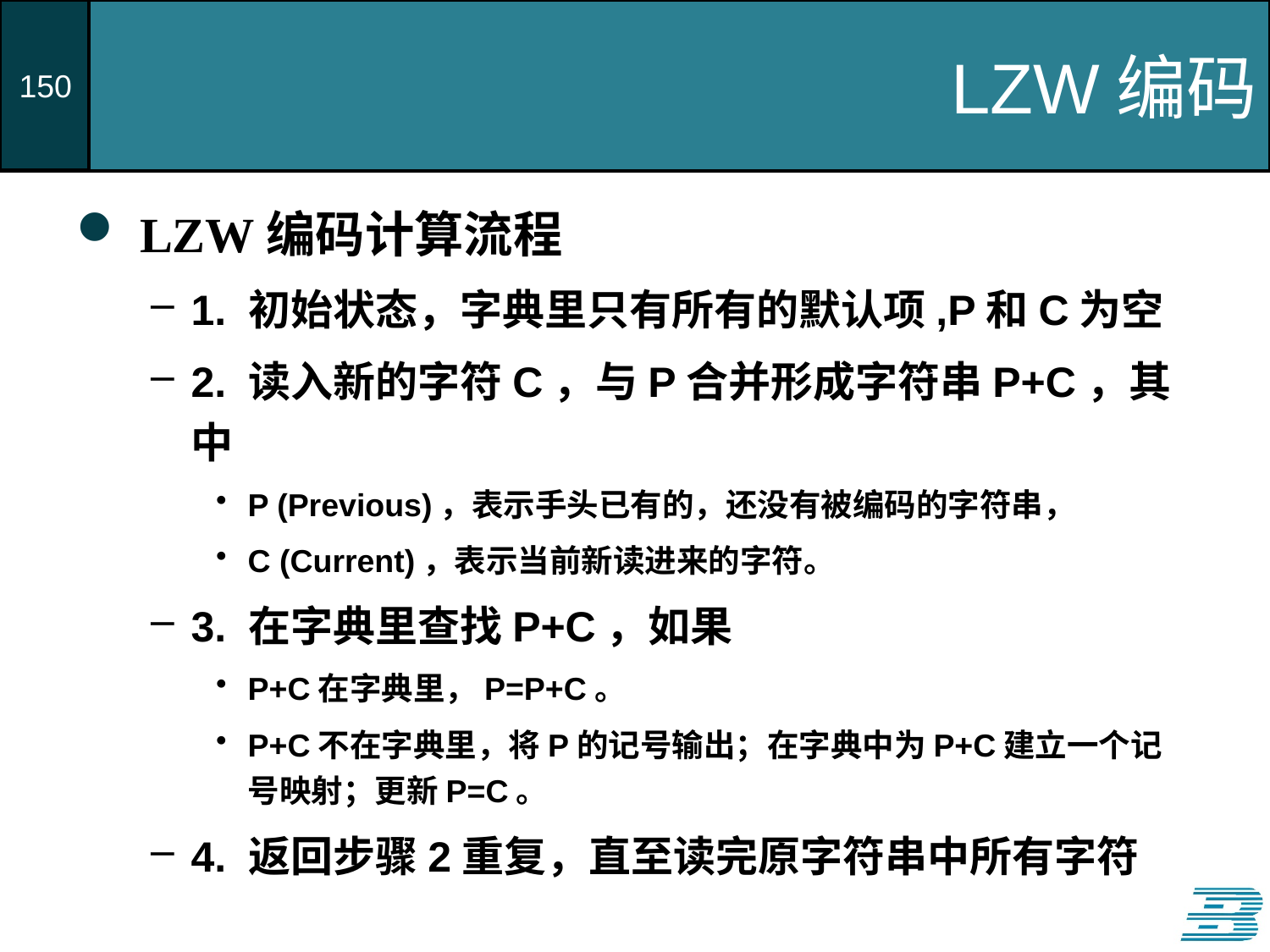

# LZW编码
LZW编码计算流程
1. 初始状态，字典里只有所有的默认项,P和C为空
2. 读入新的字符C，与P合并形成字符串P+C，其中
P (Previous)，表示手头已有的，还没有被编码的字符串，
C (Current)，表示当前新读进来的字符。
3. 在字典里查找P+C，如果
P+C在字典里，P=P+C。
P+C不在字典里，将P的记号输出；在字典中为P+C建立一个记号映射；更新P=C。
4. 返回步骤2重复，直至读完原字符串中所有字符